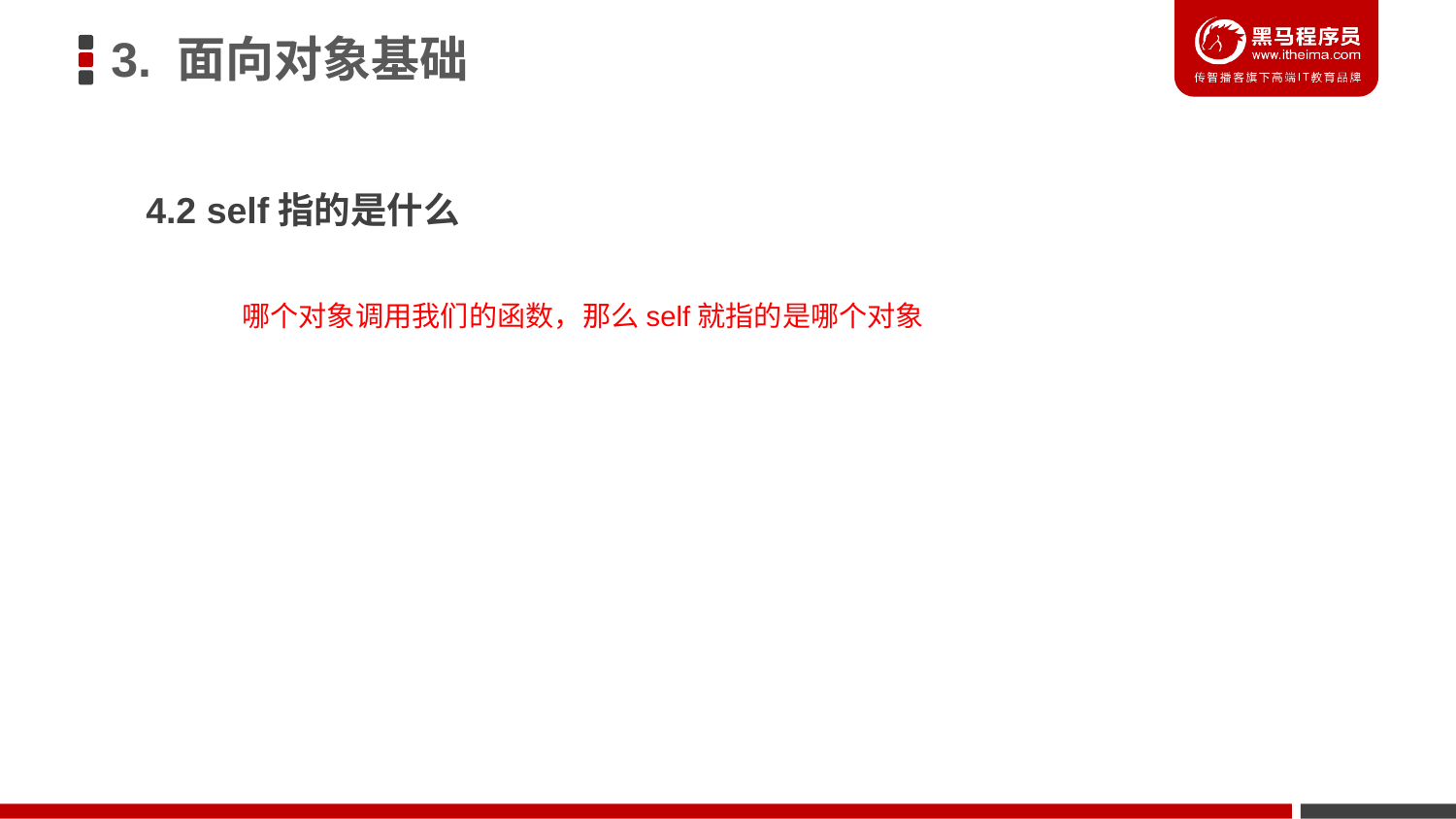

3. 面向对象基础

4.2 self指的是什么
哪个对象调用我们的函数，那么self就指的是哪个对象